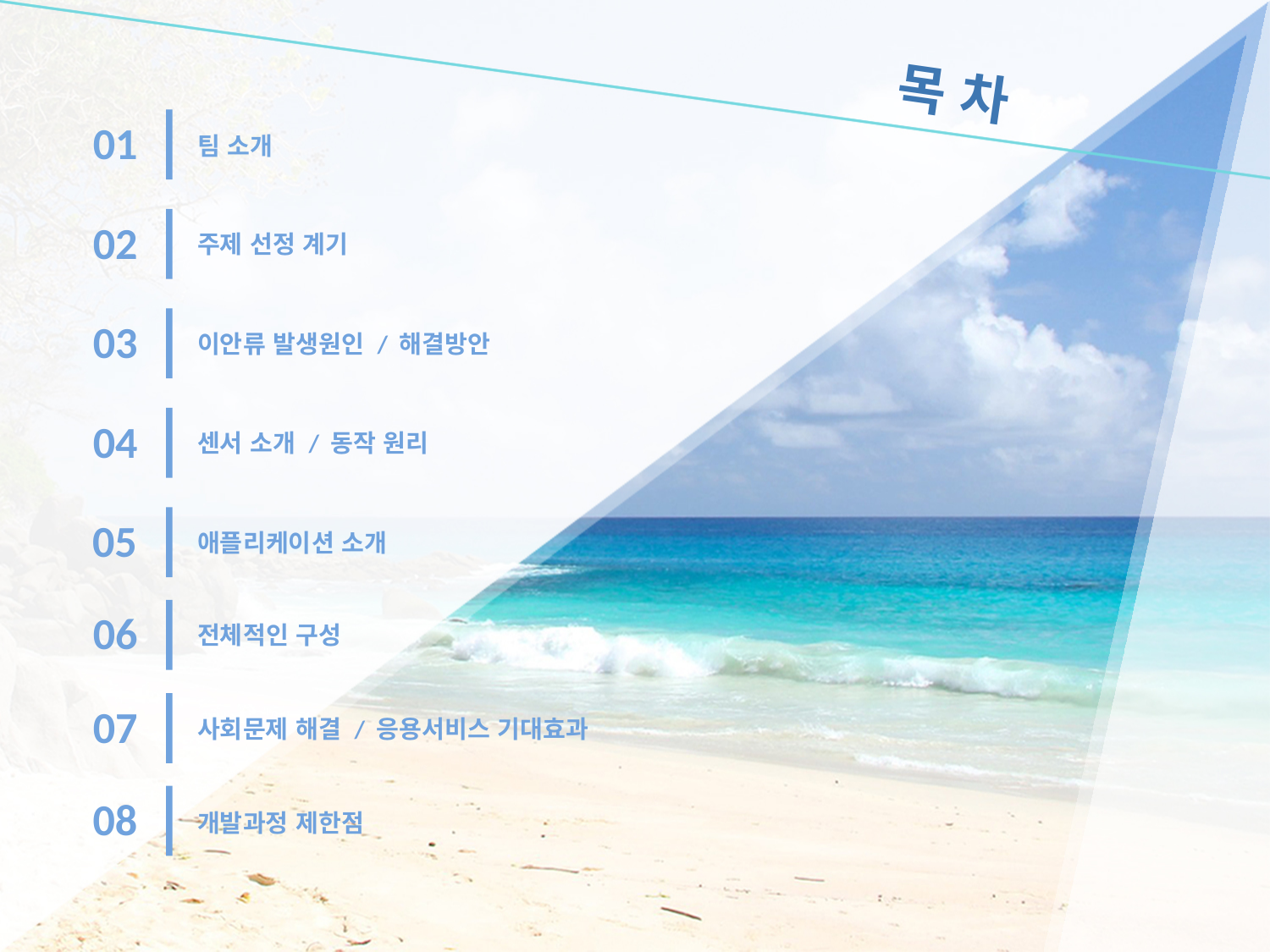

목 차
01

팀 소개
02

주제 선정 계기
03

이안류 발생원인 / 해결방안
04

센서 소개 / 동작 원리
05

애플리케이션 소개
06

전체적인 구성
07

사회문제 해결 / 응용서비스 기대효과
08

개발과정 제한점